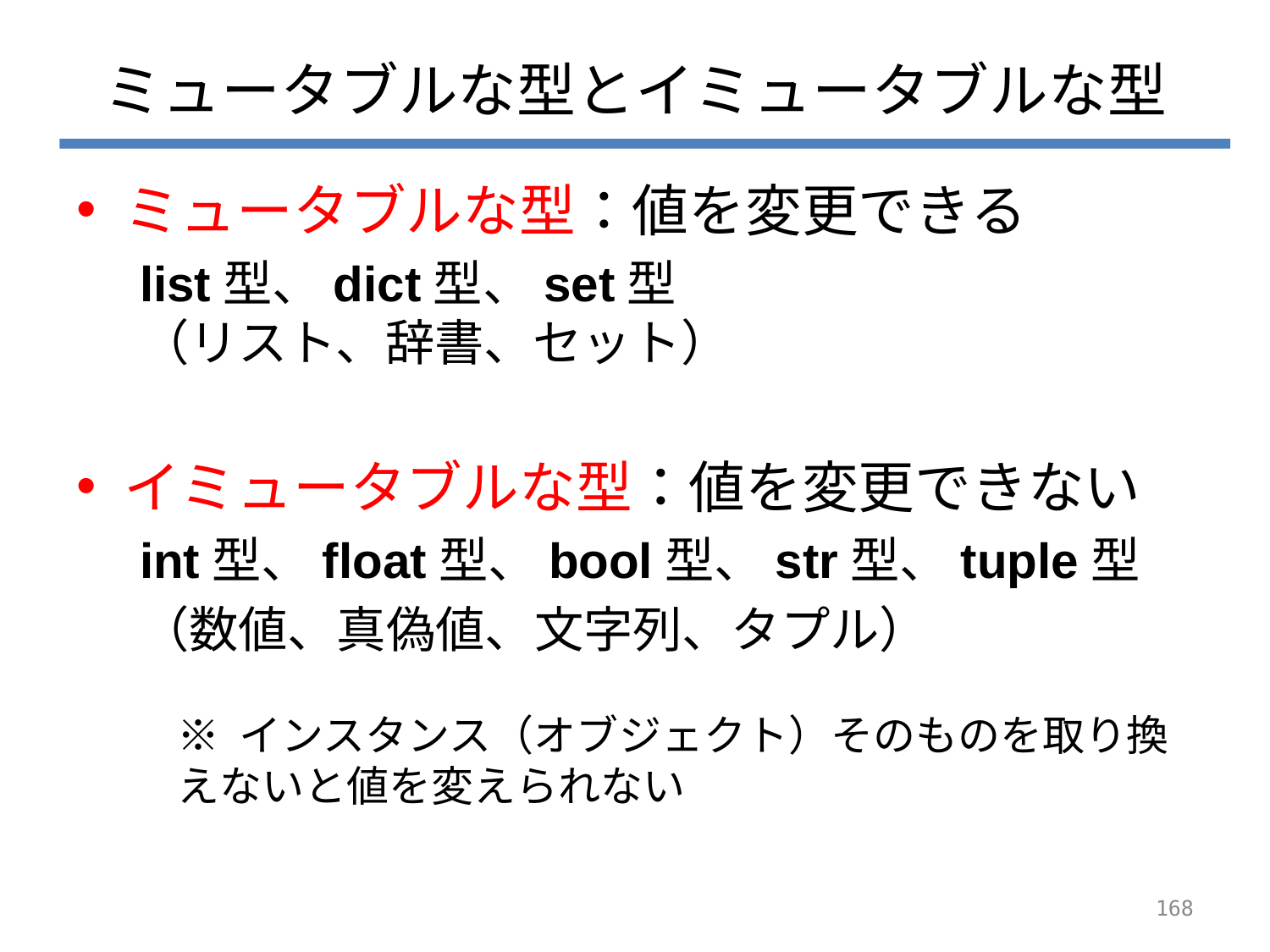

# ミュータブルな型とイミュータブルな型
ミュータブルな型：値を変更できる
list型、dict型、set型
（リスト、辞書、セット）

イミュータブルな型：値を変更できない
int型、float型、bool型、str型、tuple型
（数値、真偽値、文字列、タプル）
※ インスタンス（オブジェクト）そのものを取り換えないと値を変えられない
168